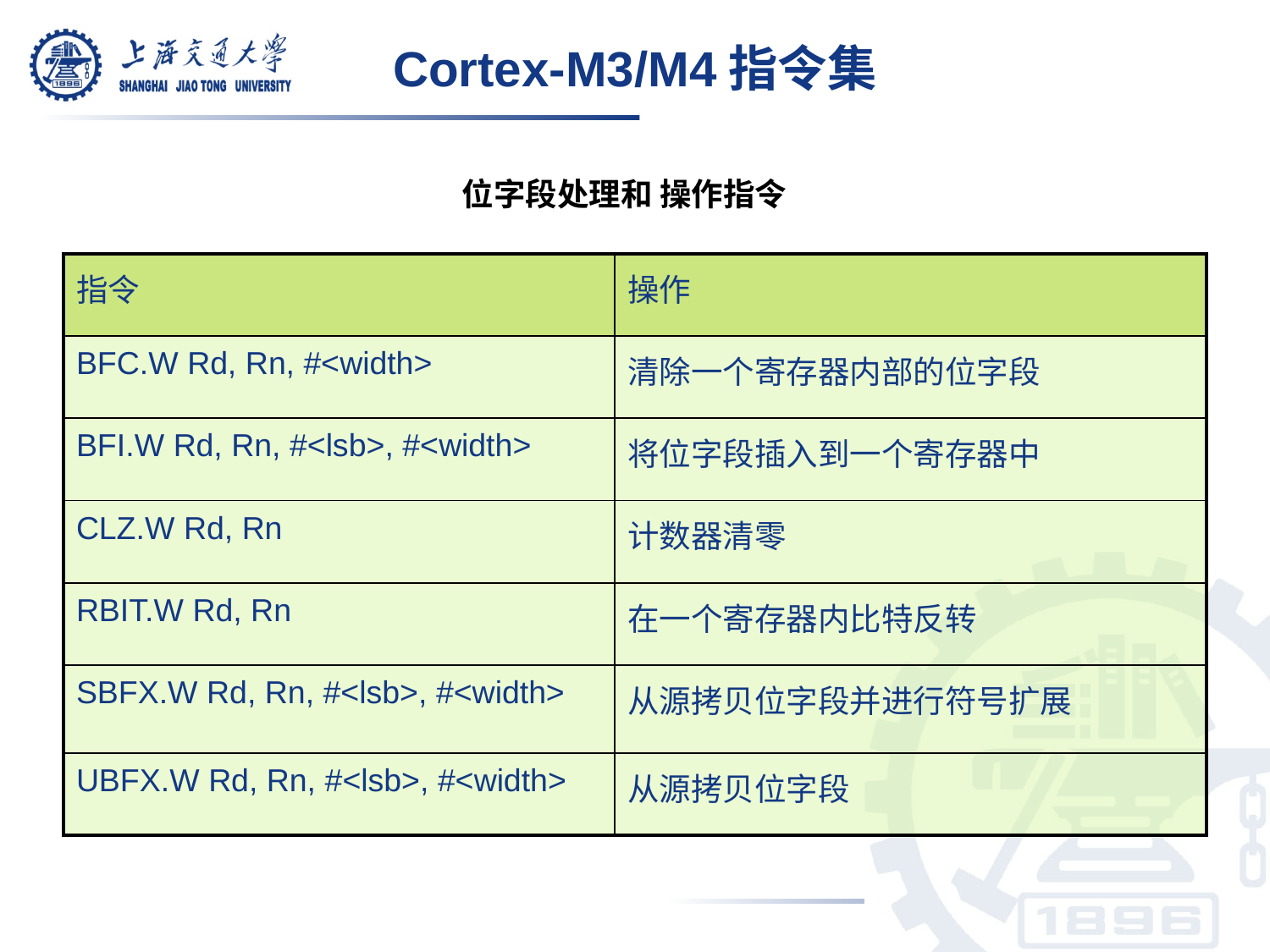

Cortex-M3/M4指令集
位字段处理和 操作指令
| 指令 | 操作 |
| --- | --- |
| BFC.W Rd, Rn, #<width> | 清除一个寄存器内部的位字段 |
| BFI.W Rd, Rn, #<lsb>, #<width> | 将位字段插入到一个寄存器中 |
| CLZ.W Rd, Rn | 计数器清零 |
| RBIT.W Rd, Rn | 在一个寄存器内比特反转 |
| SBFX.W Rd, Rn, #<lsb>, #<width> | 从源拷贝位字段并进行符号扩展 |
| UBFX.W Rd, Rn, #<lsb>, #<width> | 从源拷贝位字段 |